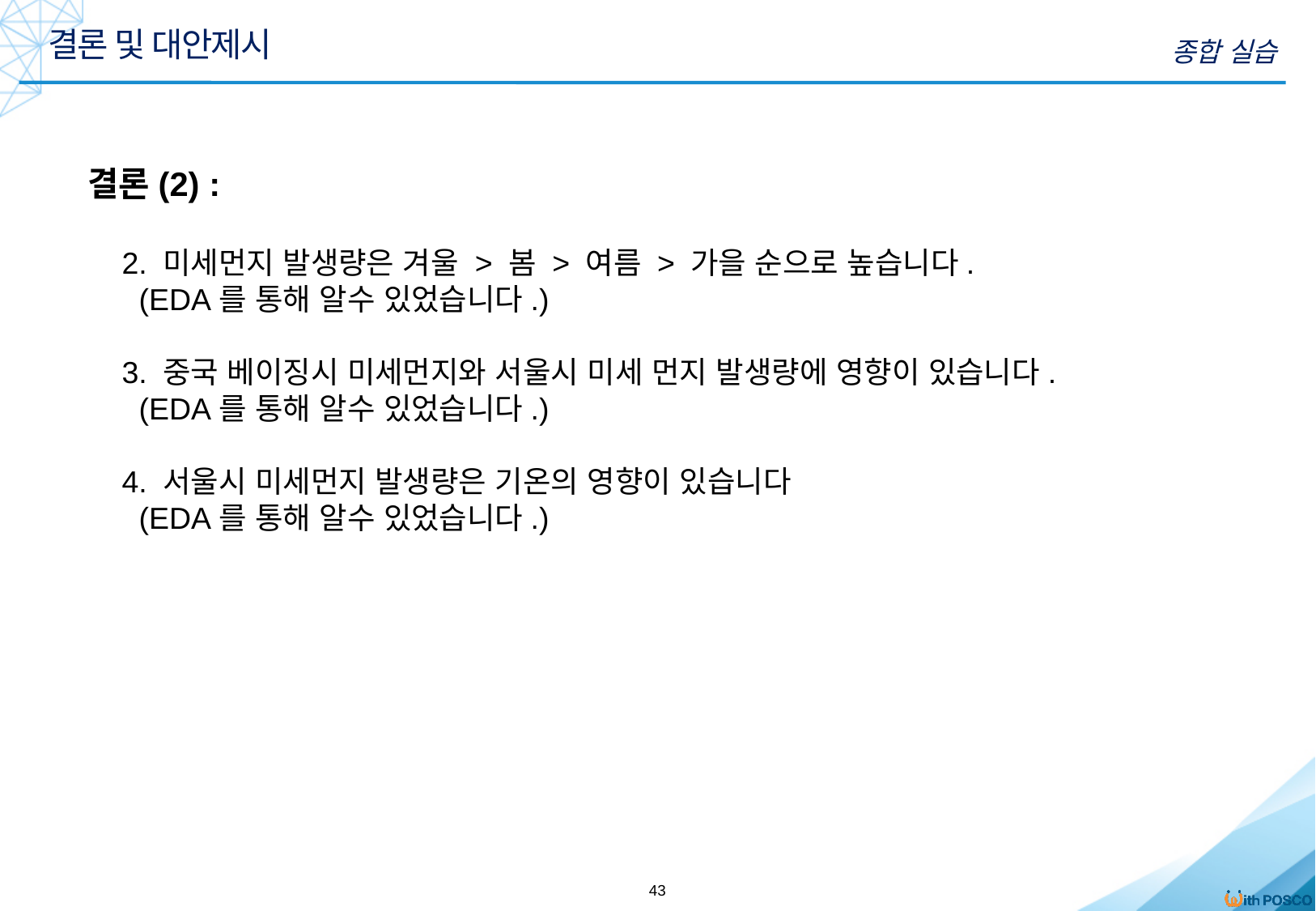

결론 및 대안제시
종합 실습
결론(2) :

    2. 미세먼지 발생량은 겨울 > 봄 > 여름 > 가을 순으로 높습니다.
      (EDA를 통해 알수 있었습니다.)

    3. 중국 베이징시 미세먼지와 서울시 미세 먼지 발생량에 영향이 있습니다.
      (EDA를 통해 알수 있었습니다.)

    4. 서울시 미세먼지 발생량은 기온의 영향이 있습니다
      (EDA를 통해 알수 있었습니다.)